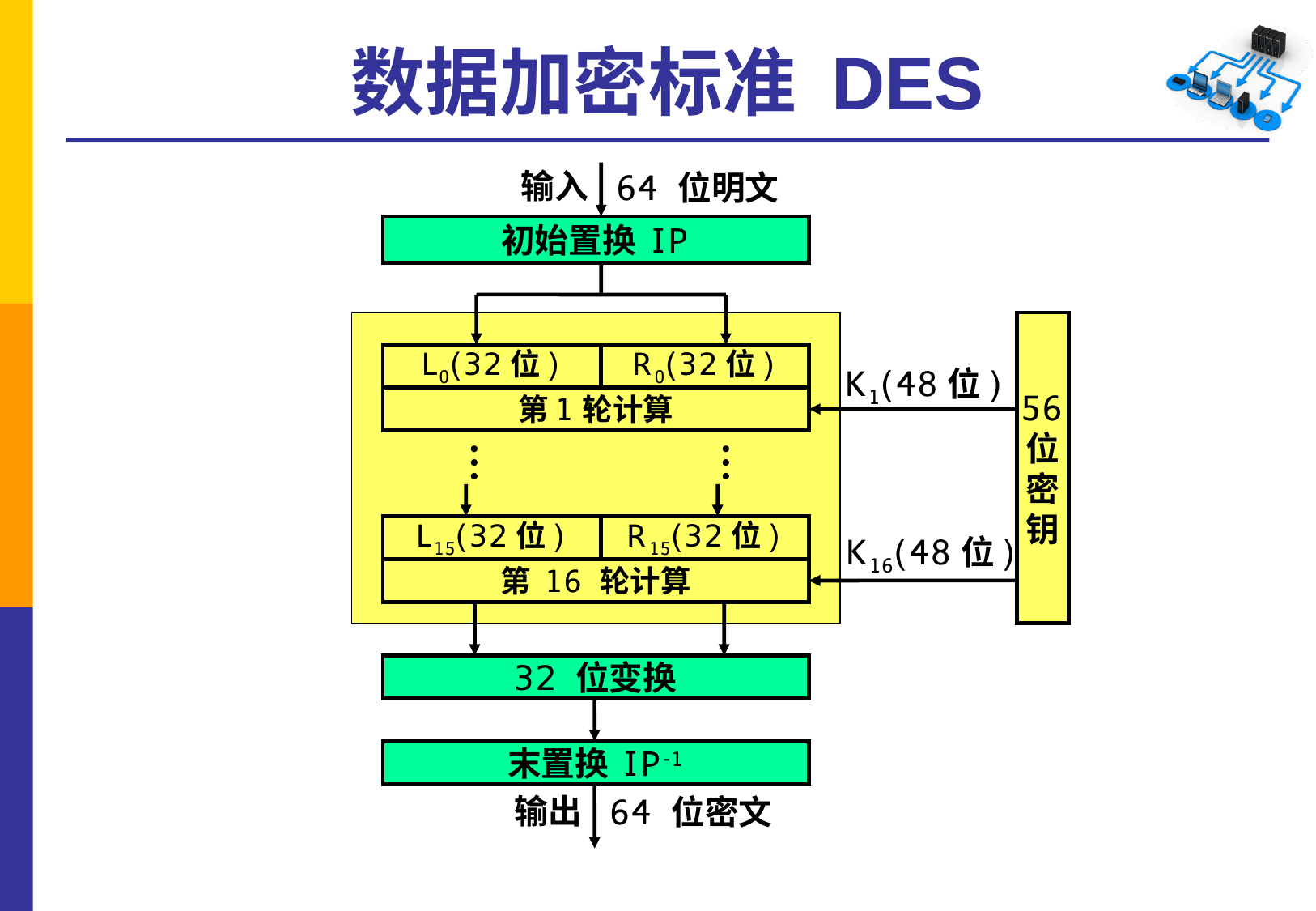

# 数据加密标准 DES
输入
64 位明文

初始置换 IP

56
位
密
钥
L0(32位)
R0(32位)
K1(48位)
第1轮计算

…
…

L15(32位)
R15(32位)
K16(48位)
第 16 轮计算

32 位变换

末置换 IP-1
输出

64 位密文